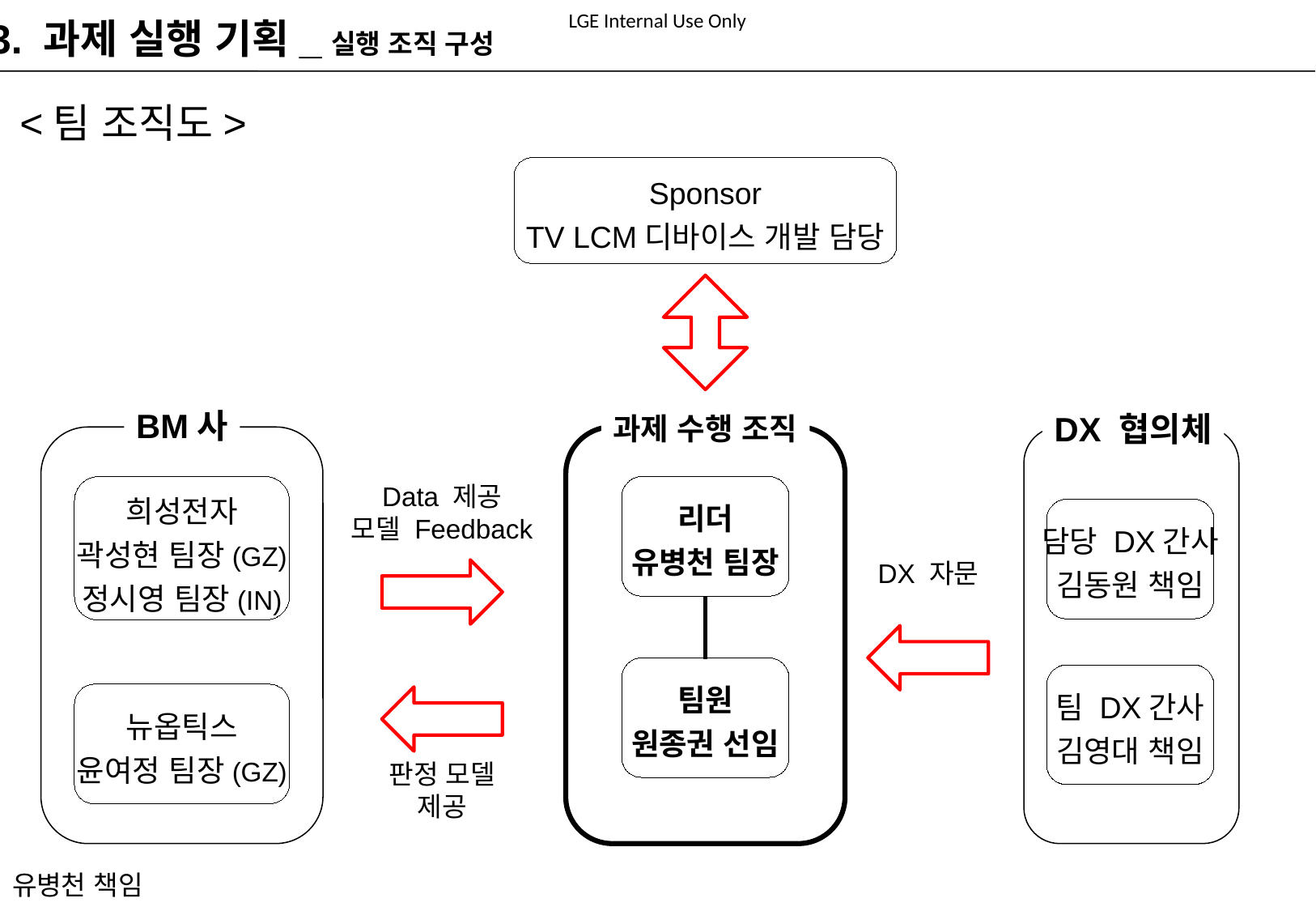

3. 과제 실행 기획_실행 조직 구성
<팀 조직도>
Sponsor
TV LCM디바이스 개발 담당

BM사
DX 협의체
과제 수행 조직

Data 제공
모델 Feedback

판정 모델
제공
희성전자
곽성현 팀장(GZ)
정시영 팀장(IN)
리더
유병천 팀장
담당 DX간사
김동원 책임
팀 DX간사
김영대 책임
DX 자문

팀원
원종권 선임
뉴옵틱스
윤여정 팀장(GZ)
유병천 책임